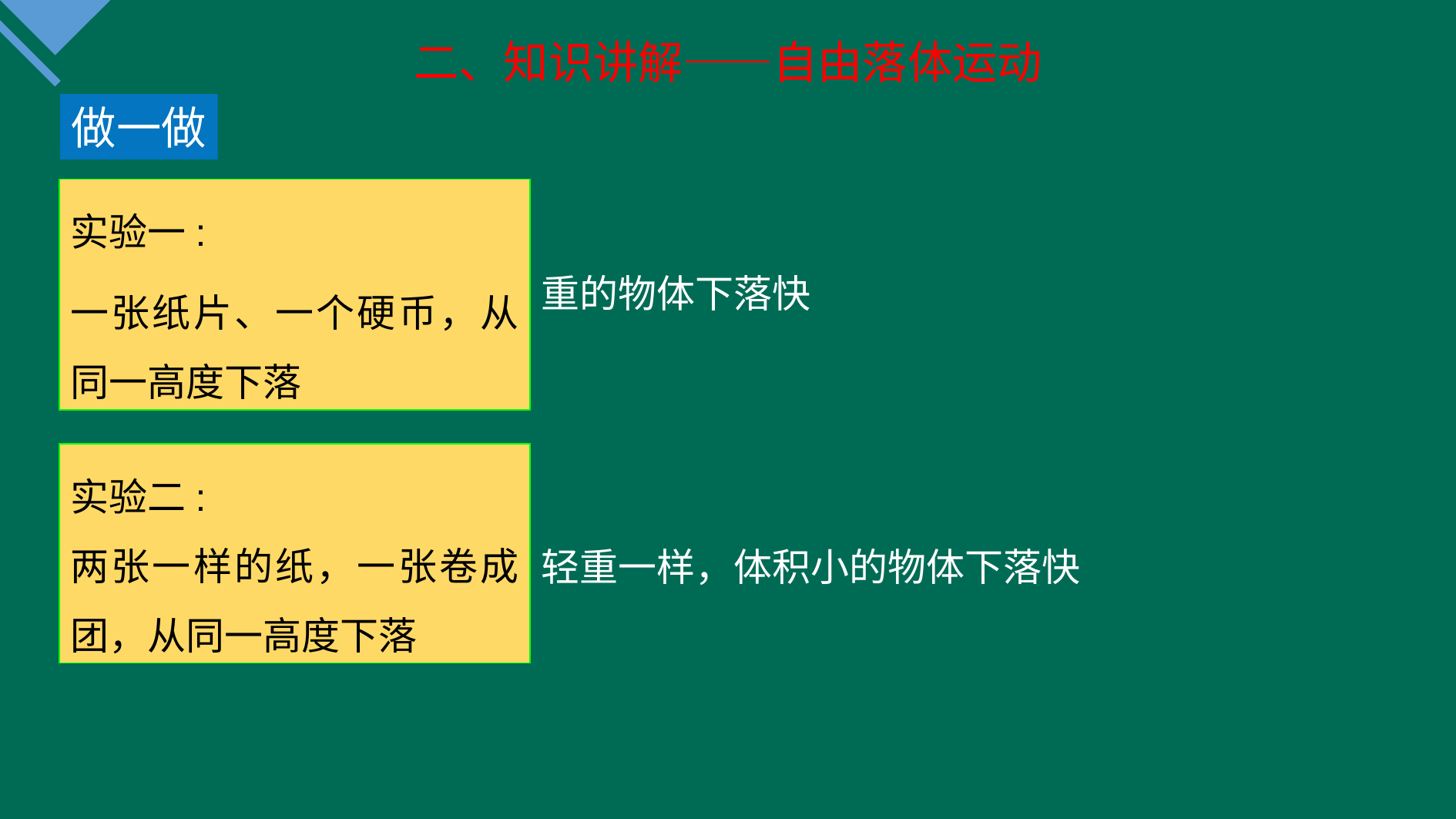

二、知识讲解——自由落体运动
做一做
实验一:
一张纸片、一个硬币，从同一高度下落
重的物体下落快
实验二:
两张一样的纸，一张卷成团，从同一高度下落
轻重一样，体积小的物体下落快